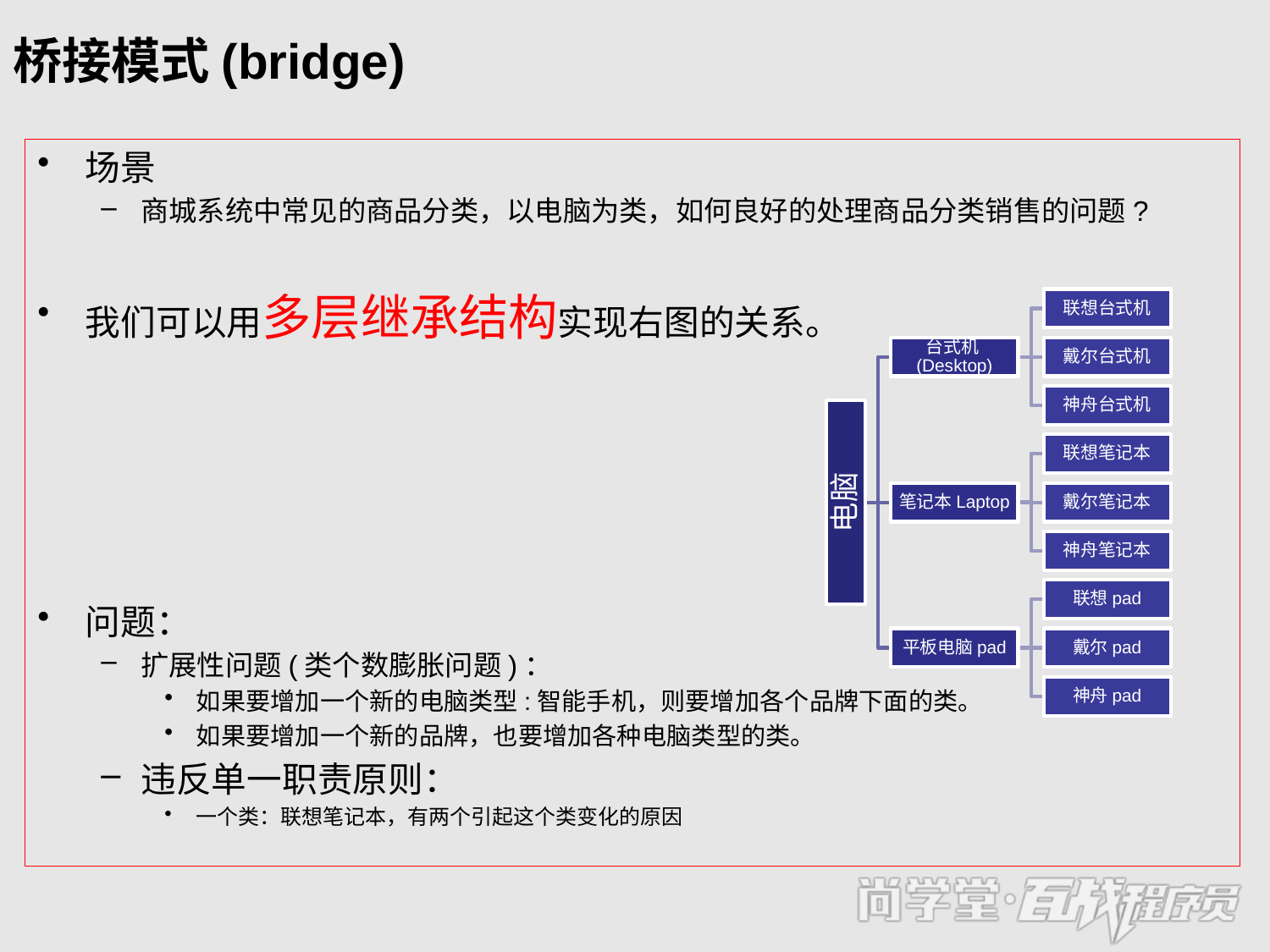

# 桥接模式(bridge)
场景
商城系统中常见的商品分类，以电脑为类，如何良好的处理商品分类销售的问题?

我们可以用多层继承结构实现右图的关系。

问题：
扩展性问题(类个数膨胀问题)：
如果要增加一个新的电脑类型:智能手机，则要增加各个品牌下面的类。
如果要增加一个新的品牌，也要增加各种电脑类型的类。
违反单一职责原则：
一个类：联想笔记本，有两个引起这个类变化的原因

电脑
台式机(Desktop)
联想台式机
戴尔台式机
神舟台式机
笔记本Laptop
联想笔记本
戴尔笔记本
神舟笔记本
平板电脑pad
联想pad
戴尔pad
神舟pad